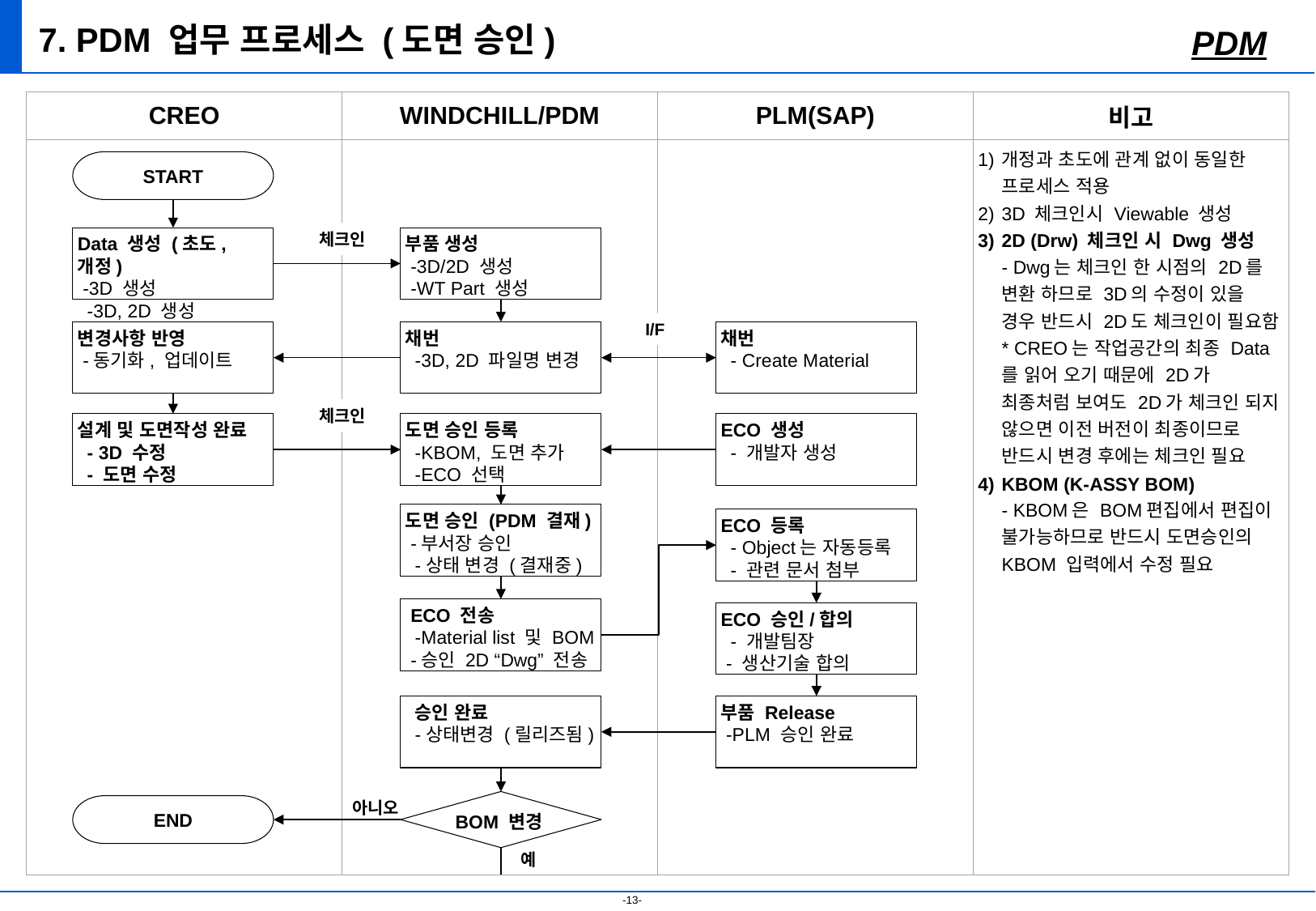

# 7. PDM 업무 프로세스 (도면 승인)
PDM
| CREO | WINDCHILL/PDM | PLM(SAP) | 비고 |
| --- | --- | --- | --- |
|  |  |  | 개정과 초도에 관계 없이 동일한 프로세스 적용 3D 체크인시 Viewable 생성 2D (Drw) 체크인 시 Dwg 생성 - Dwg는 체크인 한 시점의 2D를 변환 하므로 3D의 수정이 있을 경우 반드시 2D도 체크인이 필요함 \* CREO는 작업공간의 최종 Data를 읽어 오기 때문에 2D가 최종처럼 보여도 2D가 체크인 되지 않으면 이전 버전이 최종이므로 반드시 변경 후에는 체크인 필요 KBOM (K-ASSY BOM) - KBOM은 BOM편집에서 편집이 불가능하므로 반드시 도면승인의 KBOM 입력에서 수정 필요 |
START
체크인
Data 생성 (초도, 개정)
 -3D 생성
 -3D, 2D 생성
부품 생성
 -3D/2D 생성
 -WT Part 생성
I/F
변경사항 반영
 -동기화, 업데이트
채번
 -3D, 2D 파일명 변경
채번
 - Create Material
체크인
설계 및 도면작성 완료
 - 3D 수정
 - 도면 수정
도면 승인 등록
 -KBOM, 도면 추가
 -ECO 선택
ECO 생성
 - 개발자 생성
도면 승인 (PDM 결재)
 -부서장 승인
 -상태 변경 (결재중)
ECO 등록
 - Object는 자동등록
 - 관련 문서 첨부
 ECO 전송
 -Material list 및 BOM
 -승인 2D “Dwg” 전송
ECO 승인/합의
 - 개발팀장
 - 생산기술 합의
 승인 완료
 -상태변경 (릴리즈됨)
부품 Release
 -PLM 승인 완료
아니오
BOM 변경
END
예